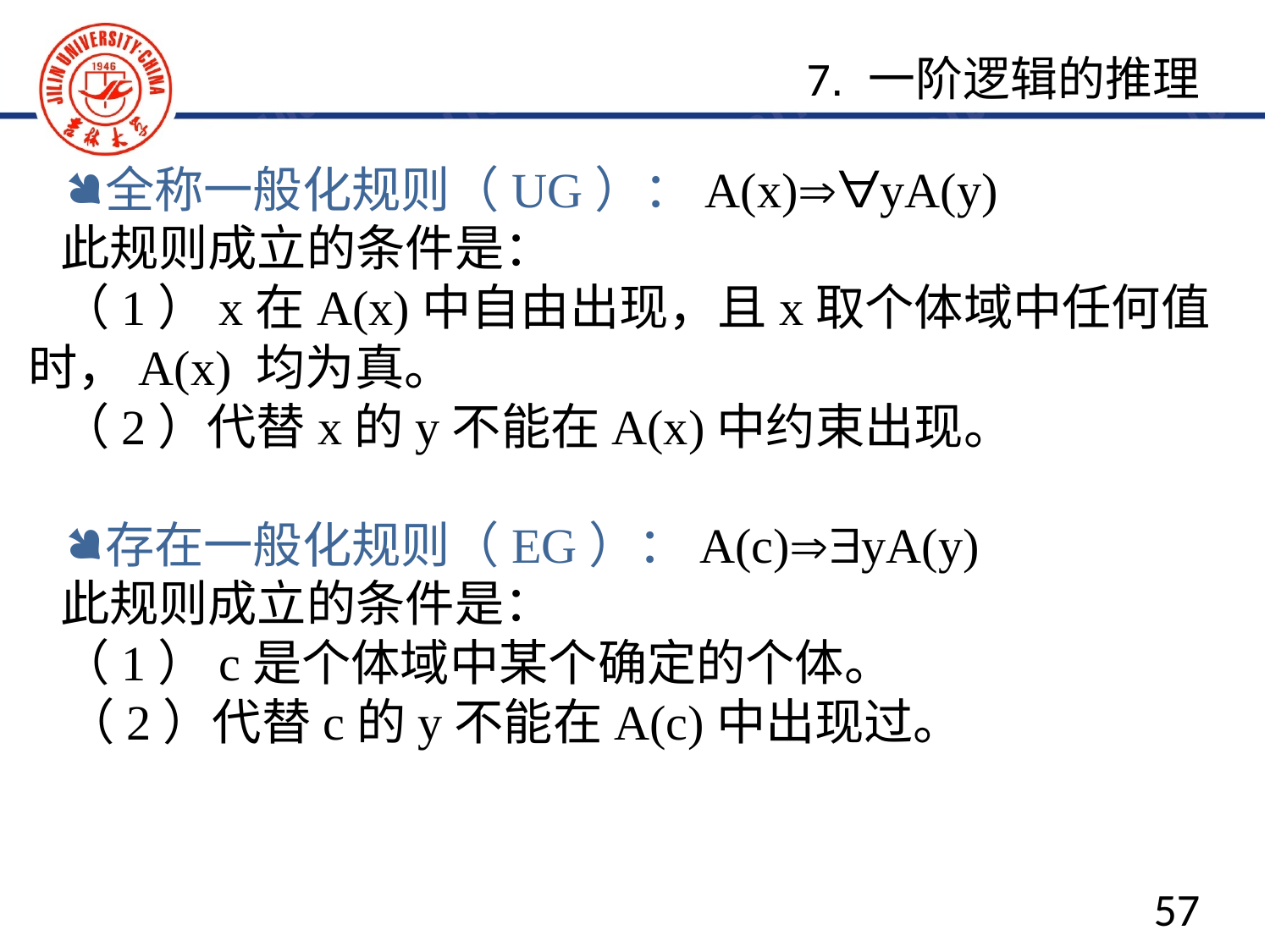

7. 一阶逻辑的推理
全称一般化规则（UG）：A(x)⇒∀yA(y)
此规则成立的条件是：
（1）x在A(x)中自由出现，且x取个体域中任何值时，A(x) 均为真。
（2）代替x的y不能在A(x)中约束出现。

存在一般化规则（EG）：A(c)⇒∃yA(y)
此规则成立的条件是：
（1）c是个体域中某个确定的个体。
（2）代替c的y不能在A(c)中出现过。
57